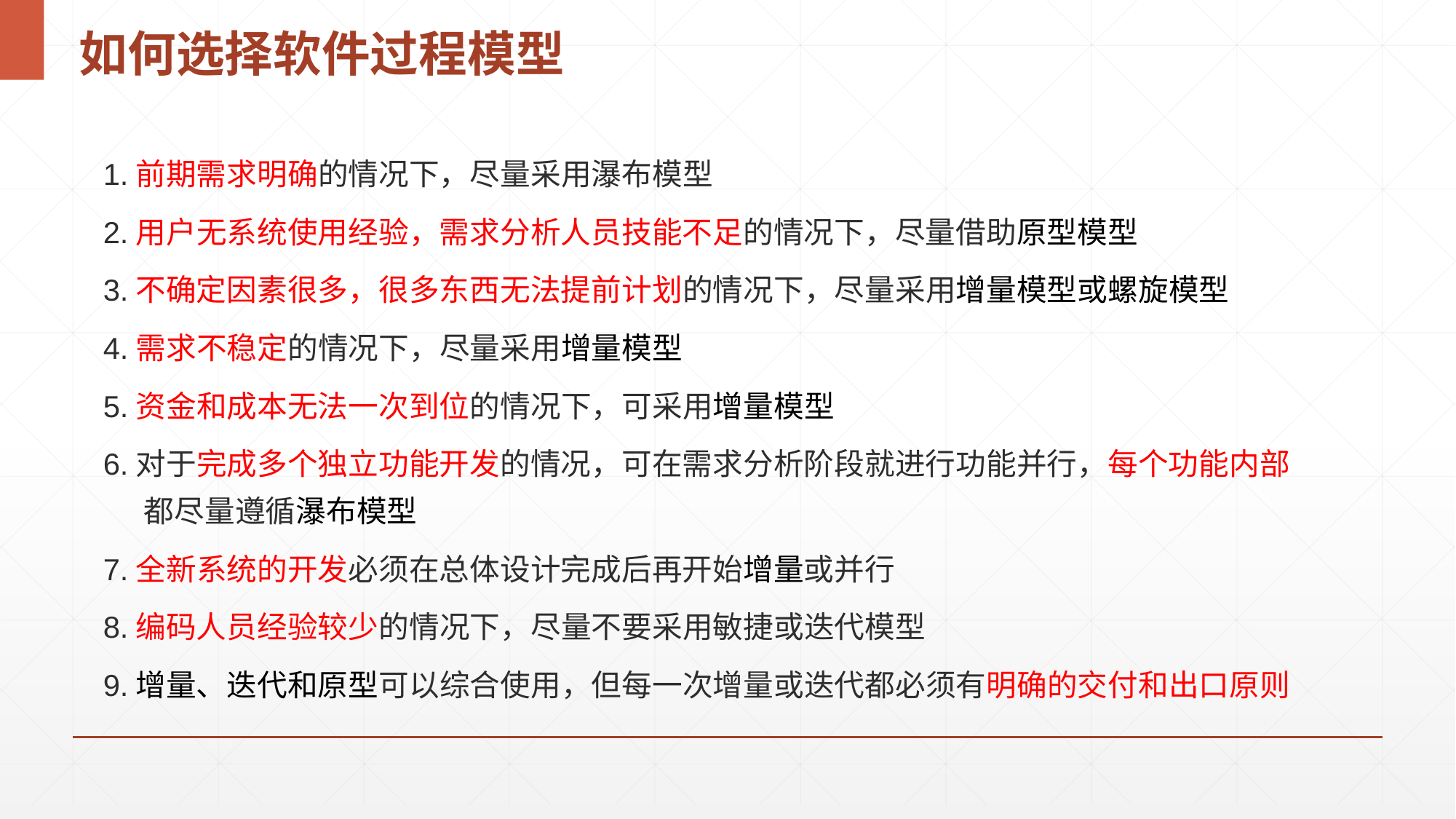

# 如何选择软件过程模型
1.前期需求明确的情况下，尽量采用瀑布模型
2.用户无系统使用经验，需求分析人员技能不足的情况下，尽量借助原型模型
3.不确定因素很多，很多东西无法提前计划的情况下，尽量采用增量模型或螺旋模型
4.需求不稳定的情况下，尽量采用增量模型
5.资金和成本无法一次到位的情况下，可采用增量模型
6.对于完成多个独立功能开发的情况，可在需求分析阶段就进行功能并行，每个功能内部都尽量遵循瀑布模型
7.全新系统的开发必须在总体设计完成后再开始增量或并行
8.编码人员经验较少的情况下，尽量不要采用敏捷或迭代模型
9.增量、迭代和原型可以综合使用，但每一次增量或迭代都必须有明确的交付和出口原则